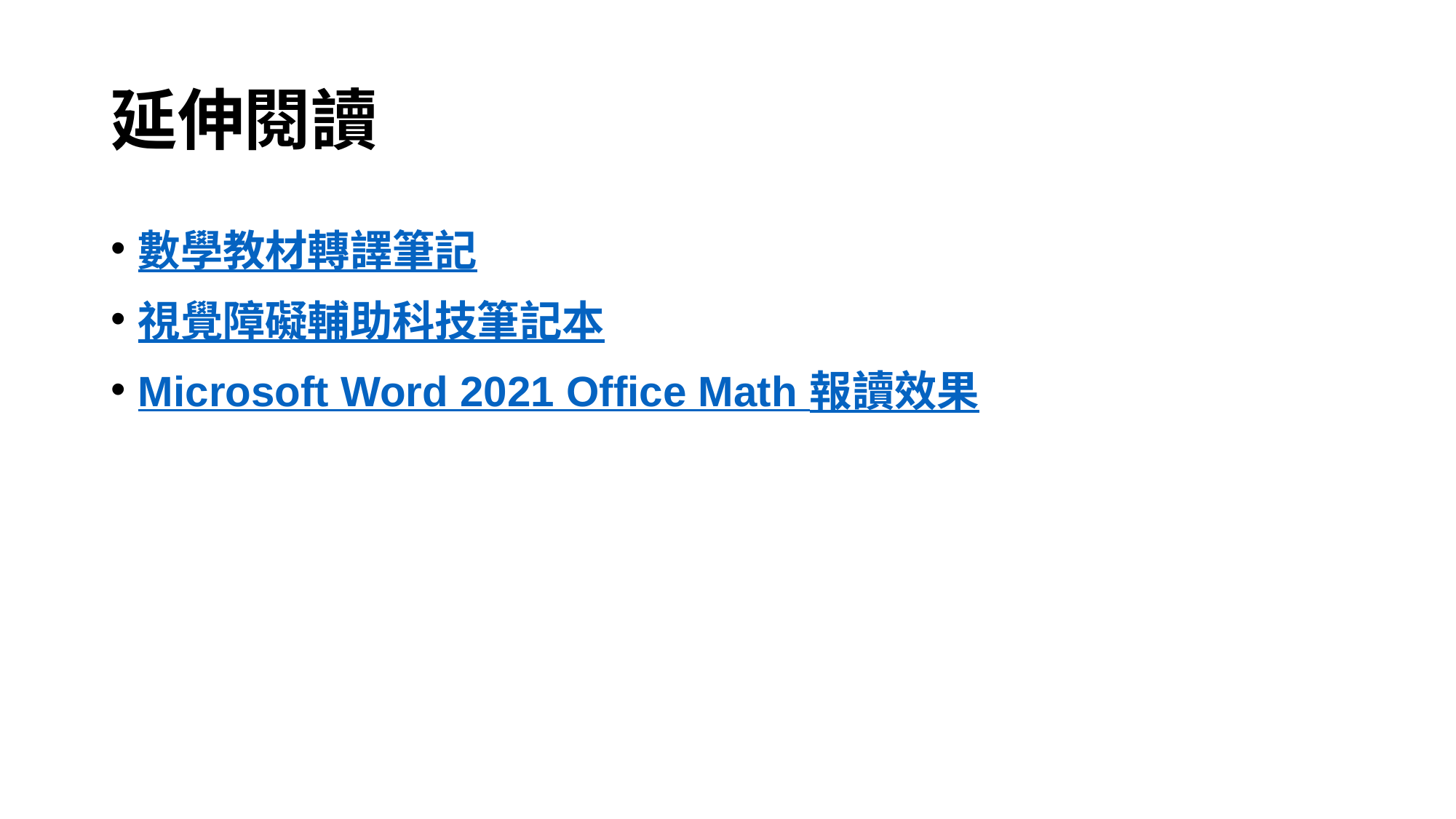

# 延伸閱讀
數學教材轉譯筆記
視覺障礙輔助科技筆記本
Microsoft Word 2021 Office Math 報讀效果